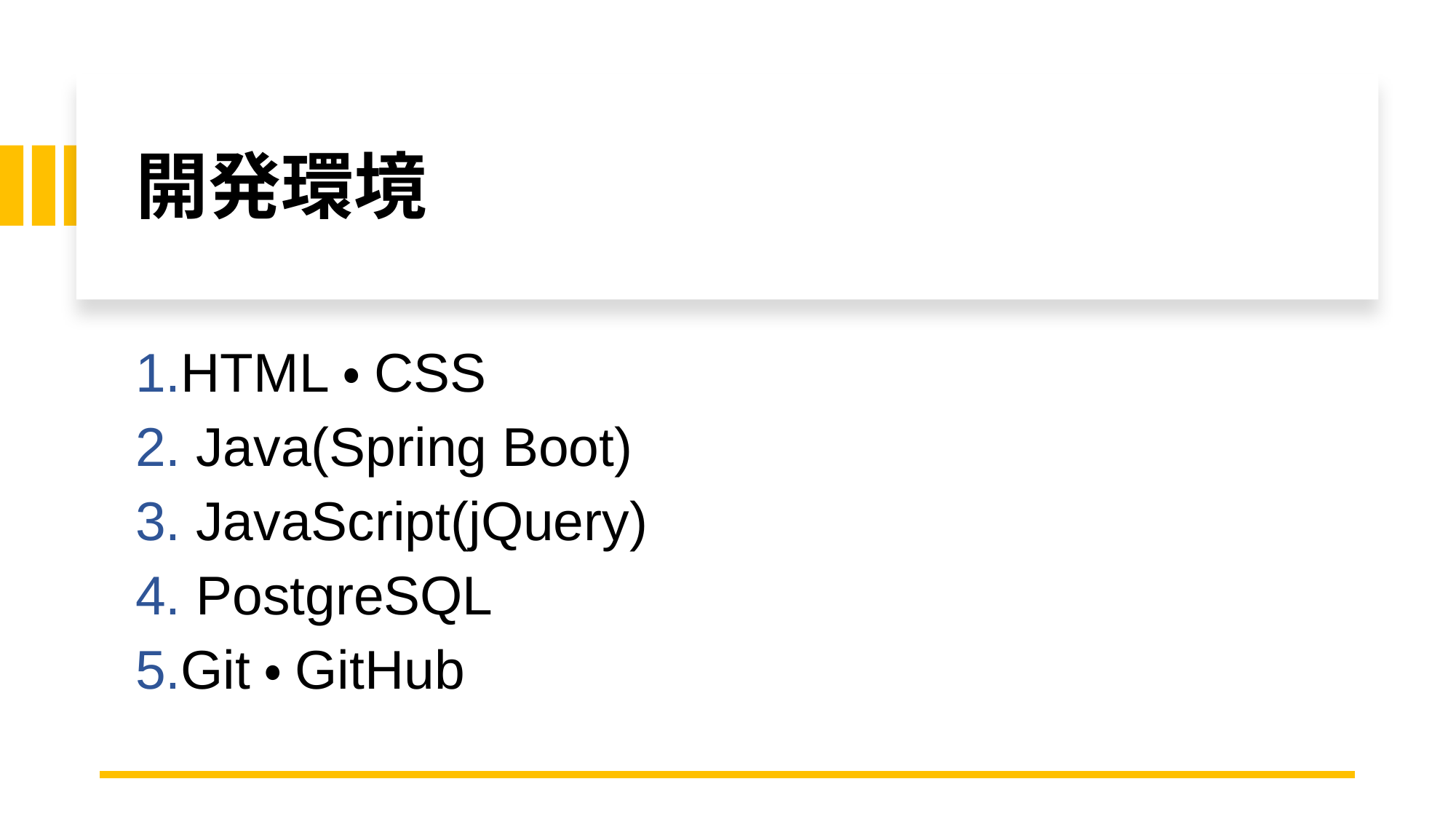

# 開発環境

1.HTML・CSS
2. Java(Spring Boot)
3. JavaScript(jQuery)
4. PostgreSQL
5.Git・GitHub